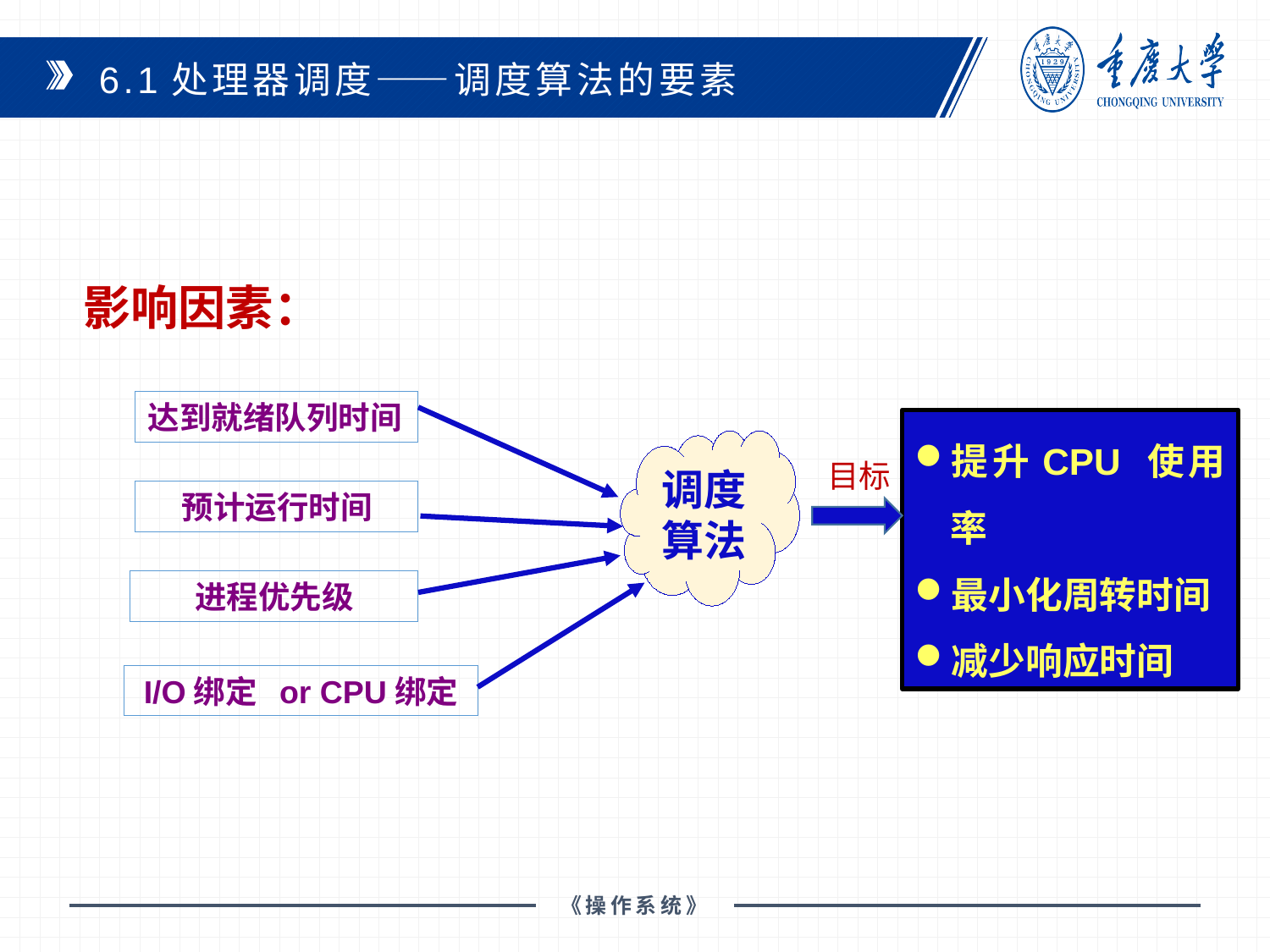

6.1处理器调度——调度算法的要素
影响因素：
达到就绪队列时间
提升CPU 使用率
最小化周转时间
减少响应时间
目标

调度算法

预计运行时间
进程优先级
I/O绑定  or CPU绑定